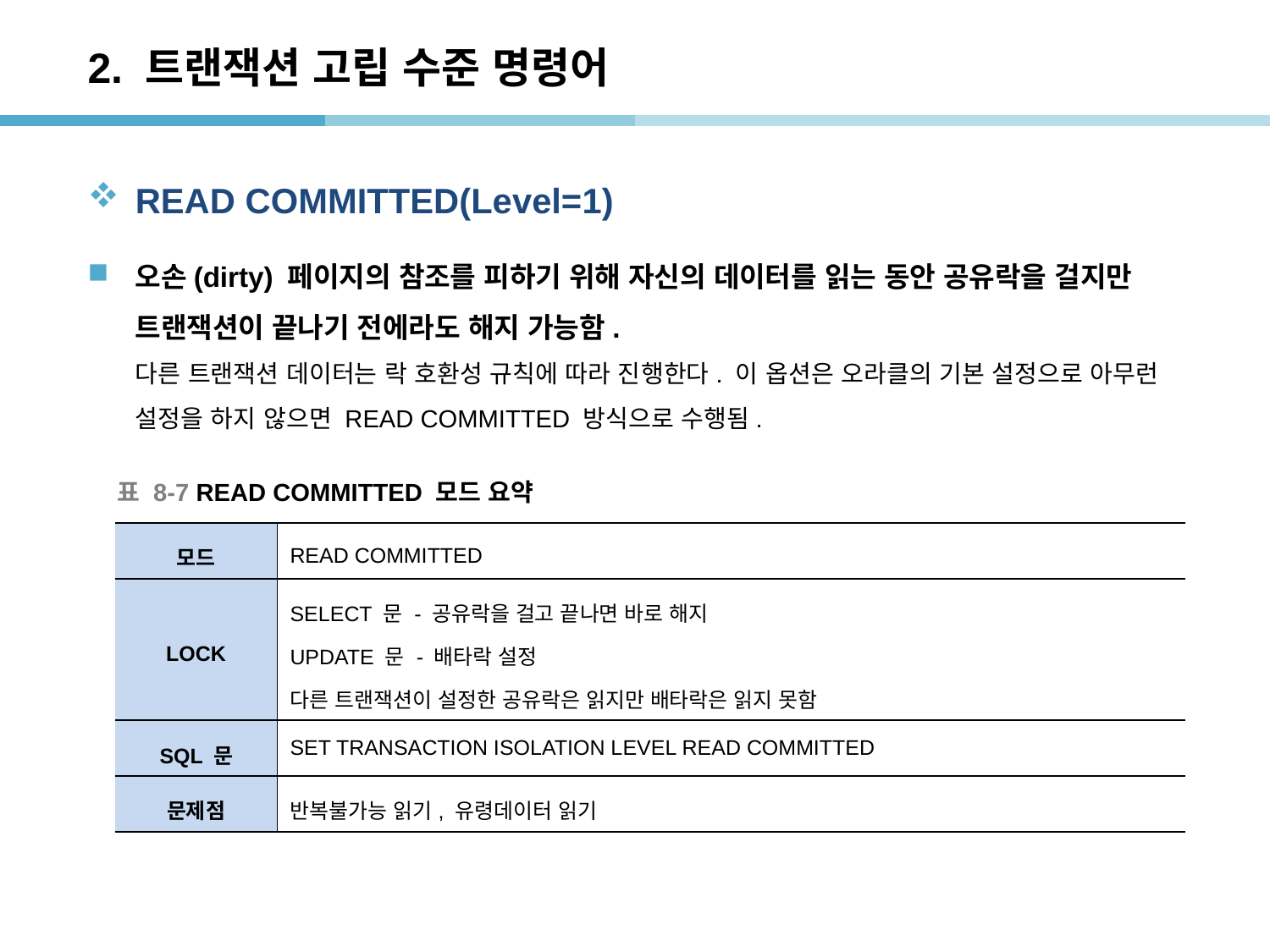

# 2. 트랜잭션 고립 수준 명령어
READ COMMITTED(Level=1)
오손(dirty) 페이지의 참조를 피하기 위해 자신의 데이터를 읽는 동안 공유락을 걸지만 트랜잭션이 끝나기 전에라도 해지 가능함.
다른 트랜잭션 데이터는 락 호환성 규칙에 따라 진행한다. 이 옵션은 오라클의 기본 설정으로 아무런 설정을 하지 않으면 READ COMMITTED 방식으로 수행됨.
표 8-7 READ COMMITTED 모드 요약
| 모드 | READ COMMITTED |
| --- | --- |
| LOCK | SELECT 문 - 공유락을 걸고 끝나면 바로 해지 UPDATE 문 - 배타락 설정 다른 트랜잭션이 설정한 공유락은 읽지만 배타락은 읽지 못함 |
| SQL 문 | SET TRANSACTION ISOLATION LEVEL READ COMMITTED |
| 문제점 | 반복불가능 읽기, 유령데이터 읽기 |